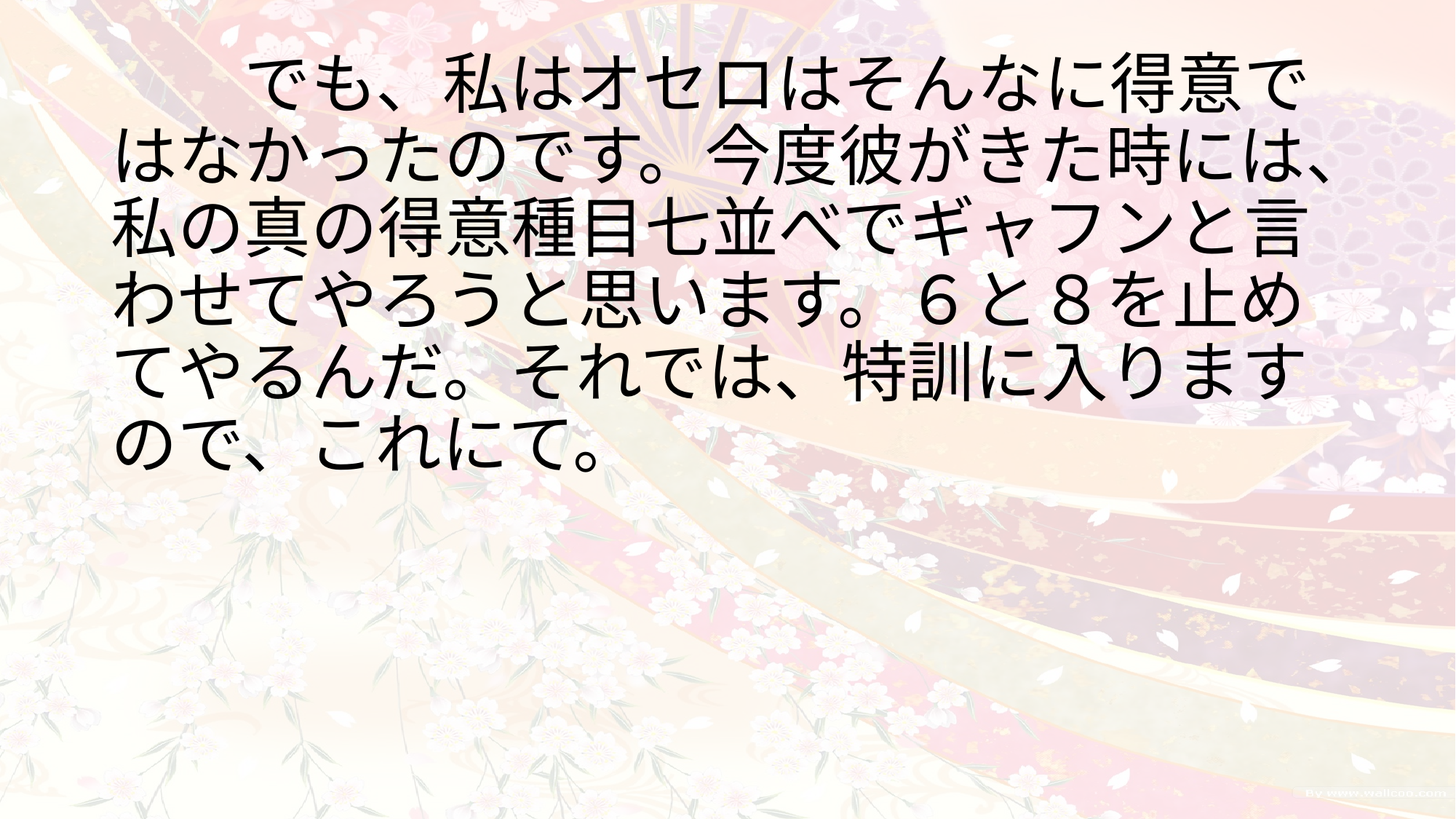

でも、私はオセロはそんなに得意ではなかったのです。今度彼がきた時には、私の真の得意種目七並べでギャフンと言わせてやろうと思います。６と８を止めてやるんだ。それでは、特訓に入りますので、これにて。